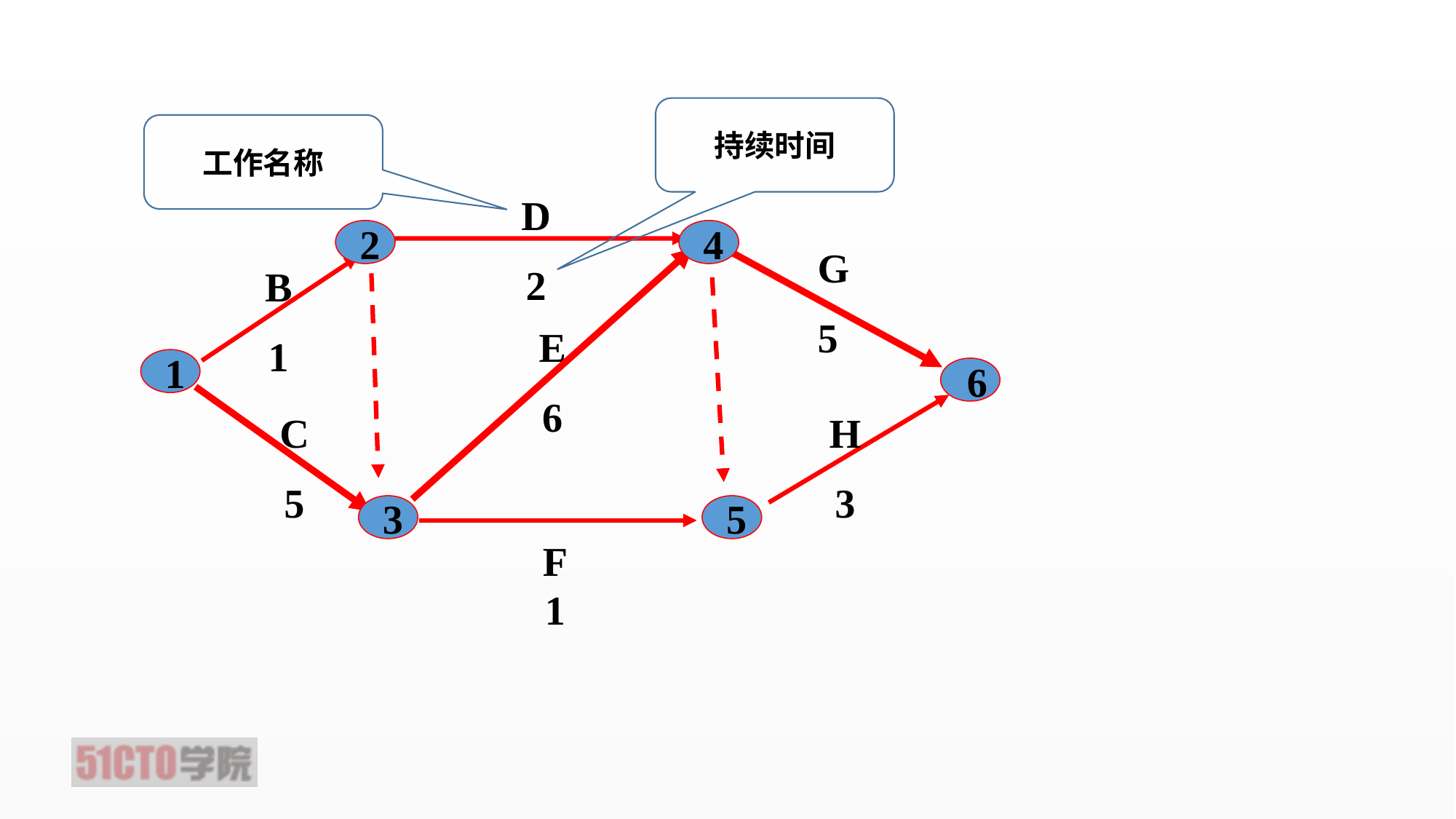

持续时间
工作名称
D
2
2
4

G
5

B
1

E
6
1
6

C
5
H
3
3
5

F
1